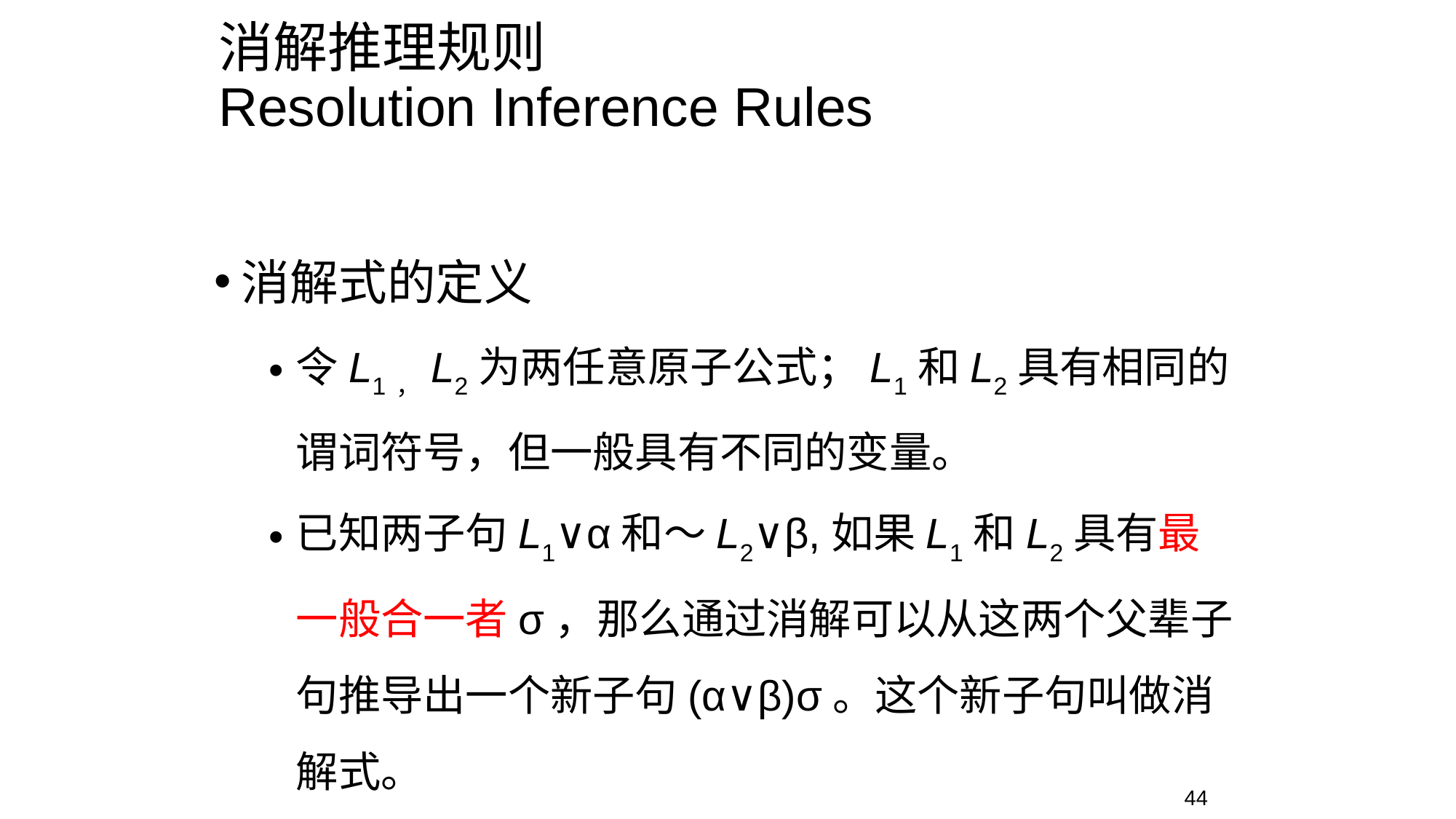

消解推理规则
Resolution Inference Rules
消解式的定义
令L1，L2为两任意原子公式；L1和L2具有相同的谓词符号，但一般具有不同的变量。
已知两子句L1∨α和～L2∨β,如果L1和L2具有最一般合一者σ，那么通过消解可以从这两个父辈子句推导出一个新子句(α∨β)σ。这个新子句叫做消解式。
44